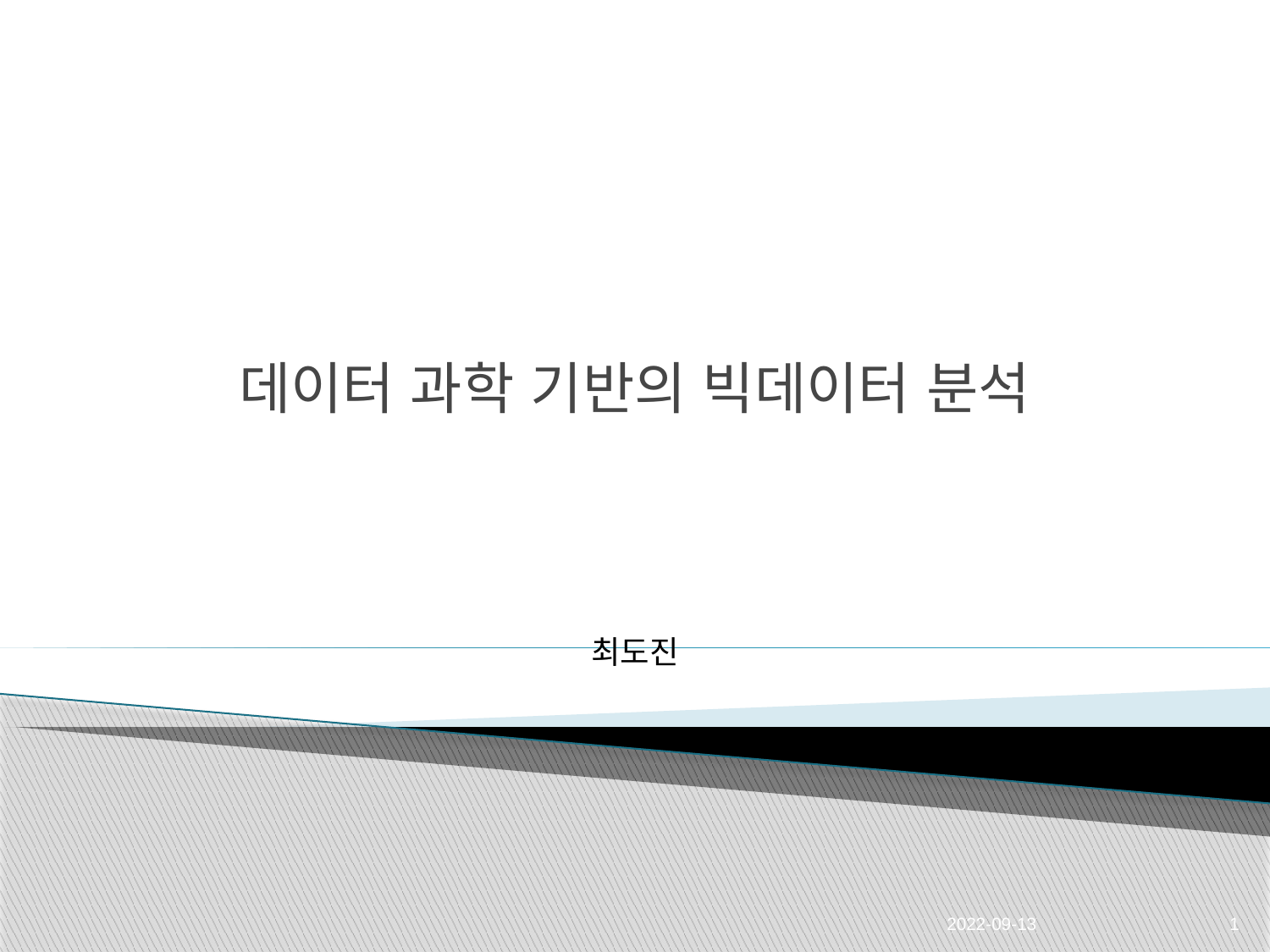

# 데이터 과학 기반의 빅데이터 분석
최도진
2022-09-13
1